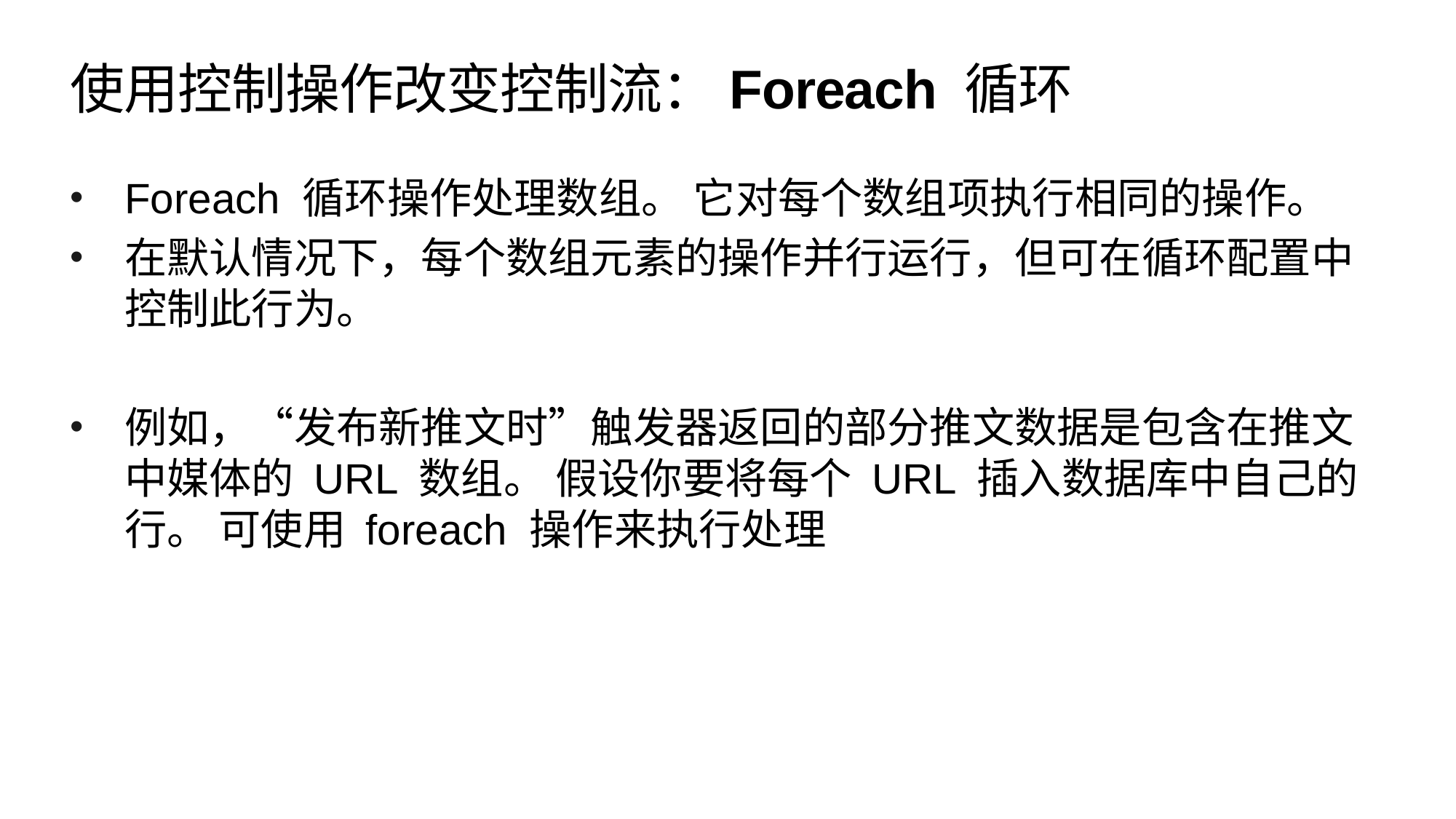

# 使用控制操作改变控制流：Foreach 循环
Foreach 循环操作处理数组。 它对每个数组项执行相同的操作。
在默认情况下，每个数组元素的操作并行运行，但可在循环配置中控制此行为。

例如，“发布新推文时”触发器返回的部分推文数据是包含在推文中媒体的 URL 数组。 假设你要将每个 URL 插入数据库中自己的行。 可使用 foreach 操作来执行处理